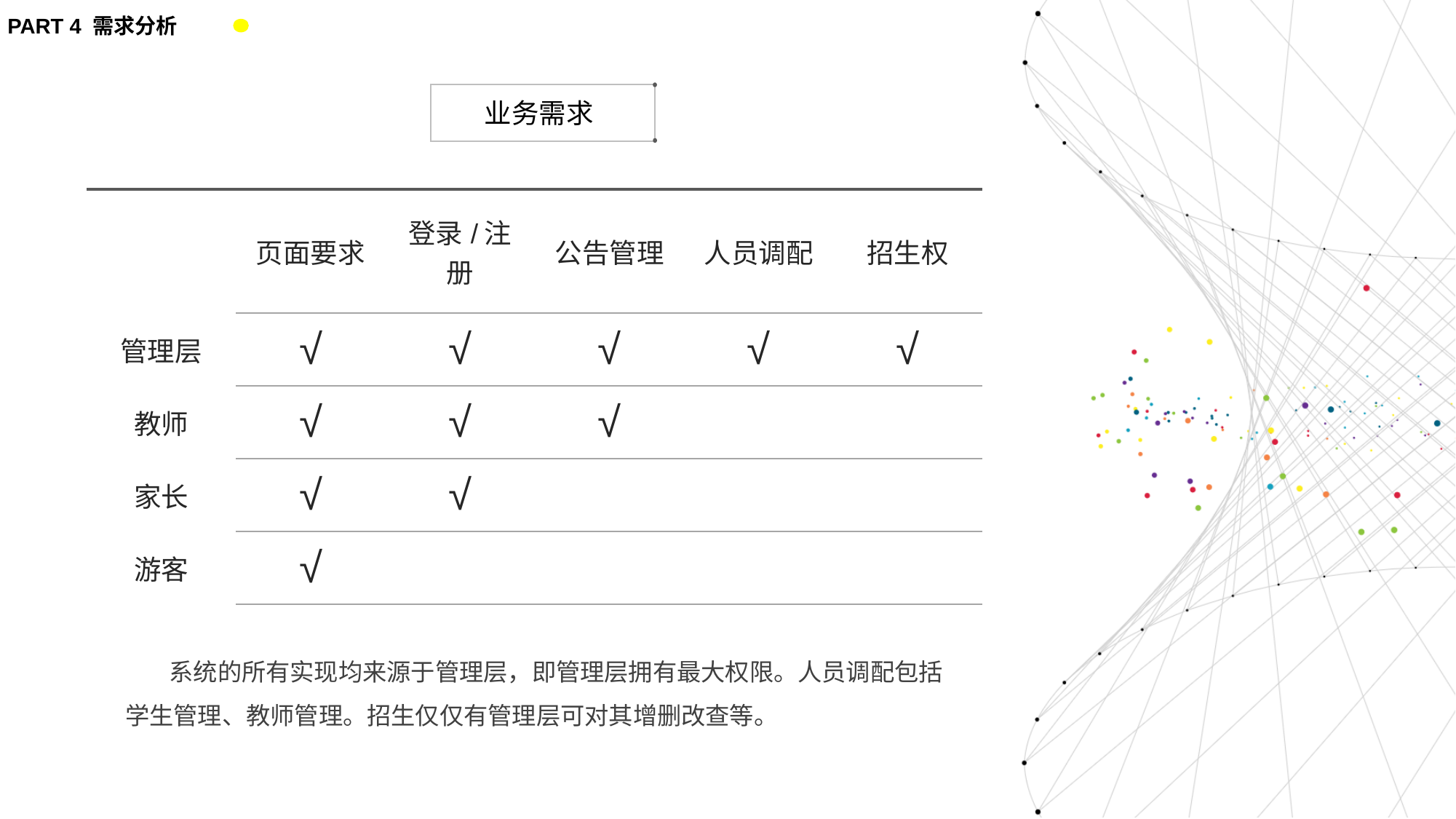

PART 4 需求分析

业务需求
|  | 页面要求 | 登录/注册 | 公告管理 | 人员调配 | 招生权 |
| --- | --- | --- | --- | --- | --- |
| 管理层 | √ | √ | √ | √ | √ |
| 教师 | √ | √ | √ |  |  |
| 家长 | √ | √ |  |  |  |
| 游客 | √ |  |  |  |  |
       系统的所有实现均来源于管理层，即管理层拥有最大权限。人员调配包括
学生管理、教师管理。招生仅仅有管理层可对其增删改查等。